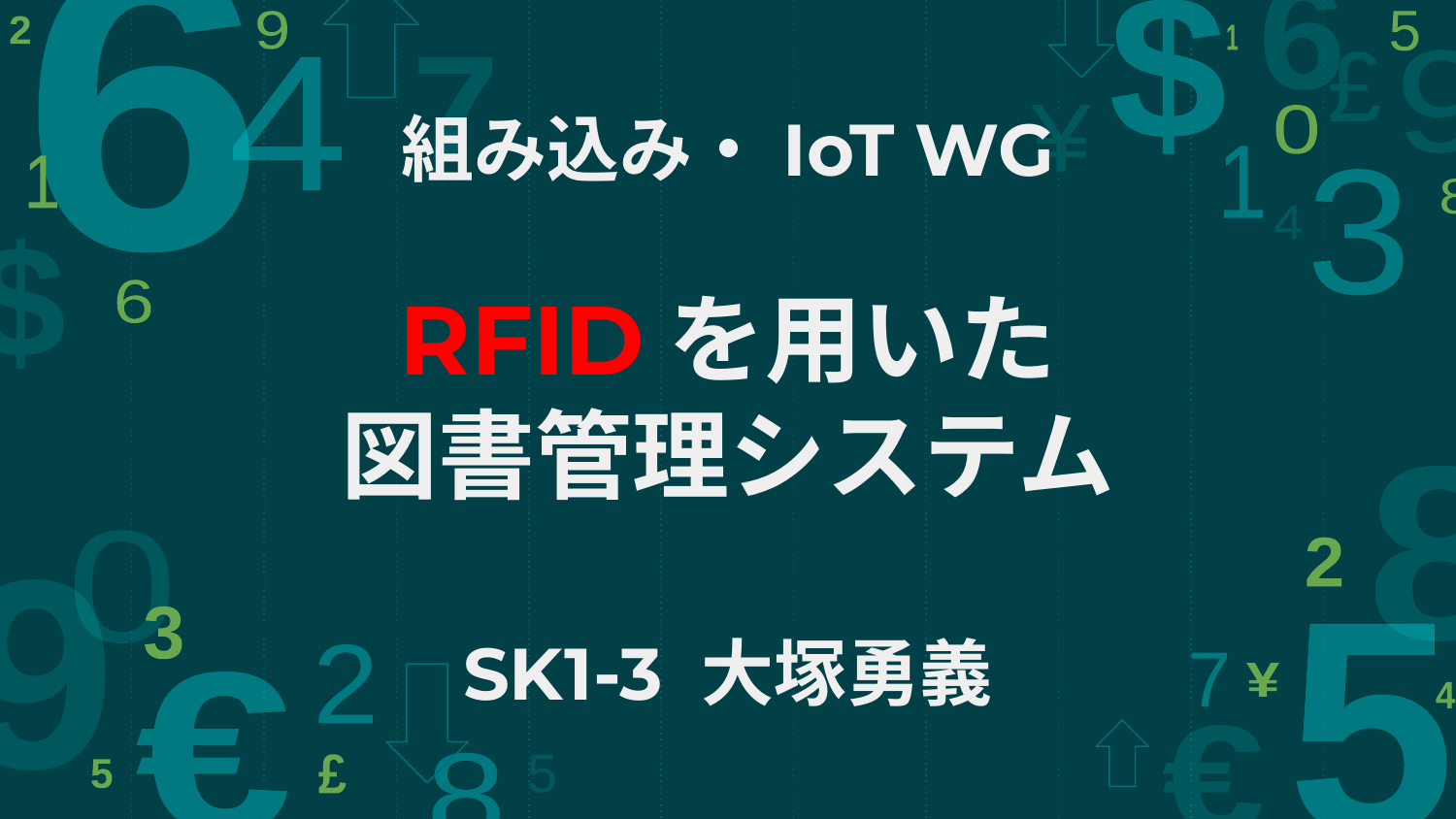

# 組み込み・IoT WG RFIDを用いた 図書管理システム SK1-3 大塚勇義